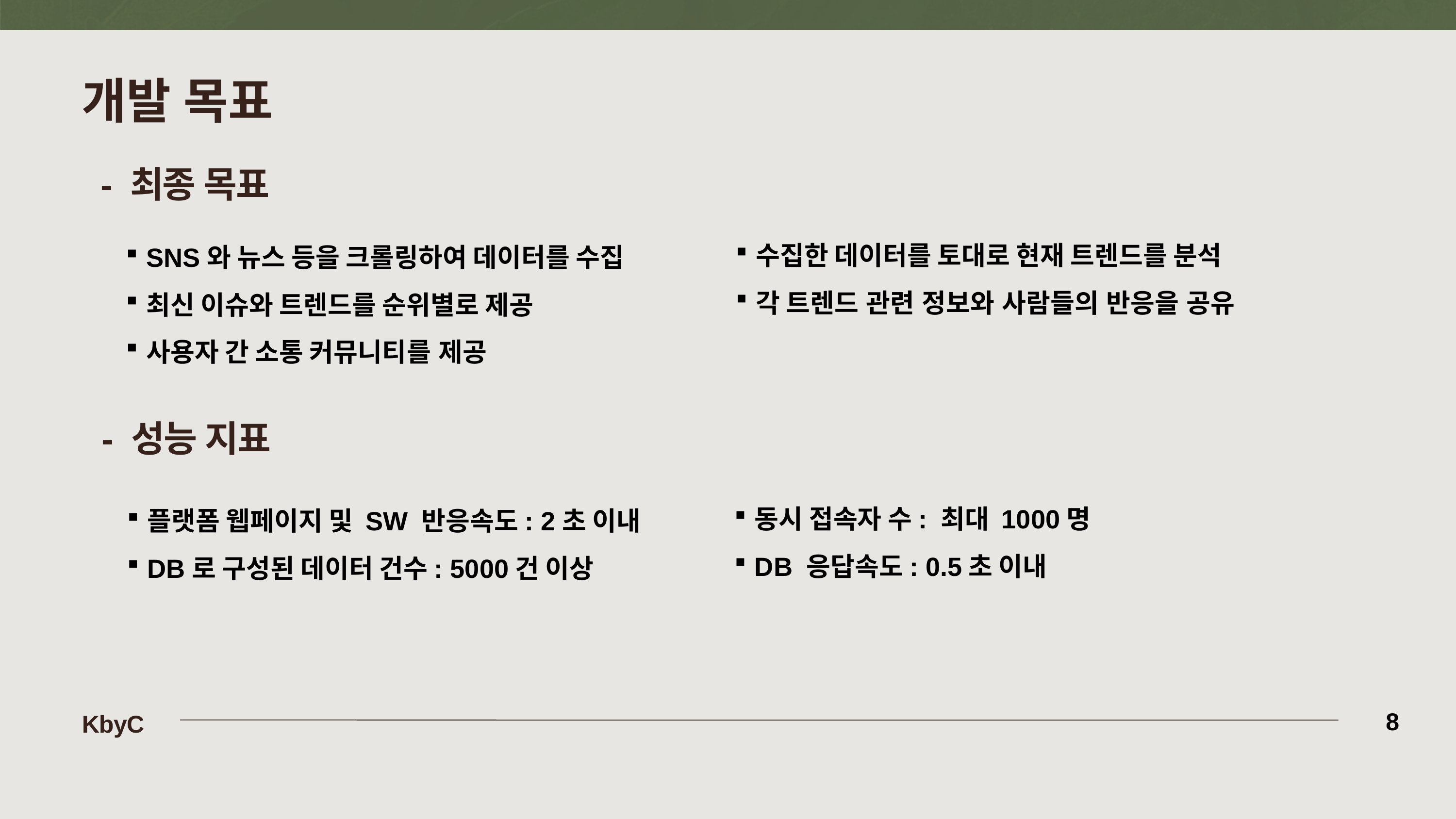

개발 목표
- 최종 목표
수집한 데이터를 토대로 현재 트렌드를 분석
각 트렌드 관련 정보와 사람들의 반응을 공유

SNS와 뉴스 등을 크롤링하여 데이터를 수집
최신 이슈와 트렌드를 순위별로 제공
사용자 간 소통 커뮤니티를 제공
- 성능 지표
동시 접속자 수: 최대 1000명
DB 응답속도: 0.5초 이내
플랫폼 웹페이지 및 SW 반응속도: 2초 이내
DB로 구성된 데이터 건수: 5000건 이상
KbyC
8